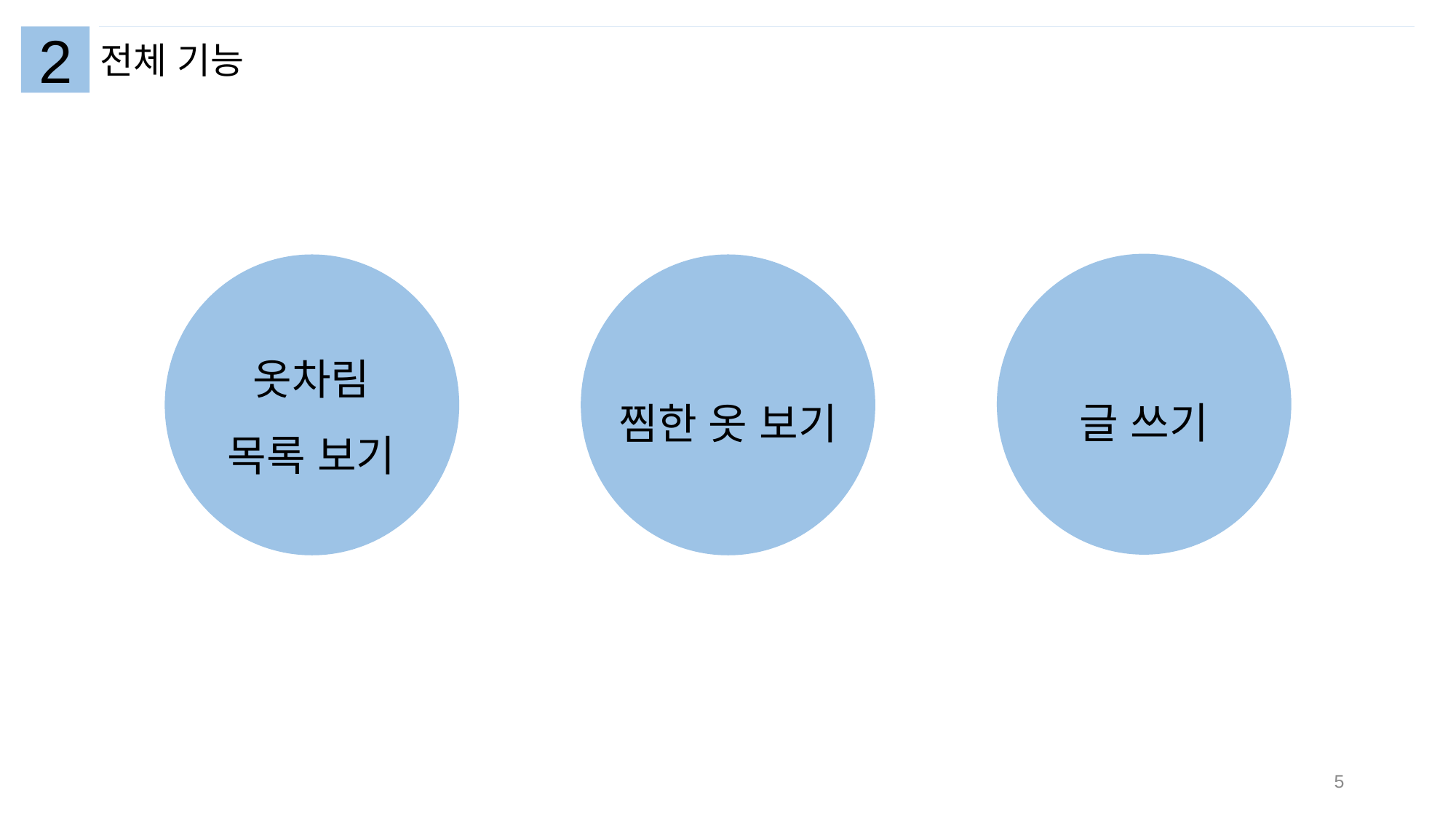

2

전체 기능

옷차림
목록 보기
글 쓰기
찜한 옷 보기
5